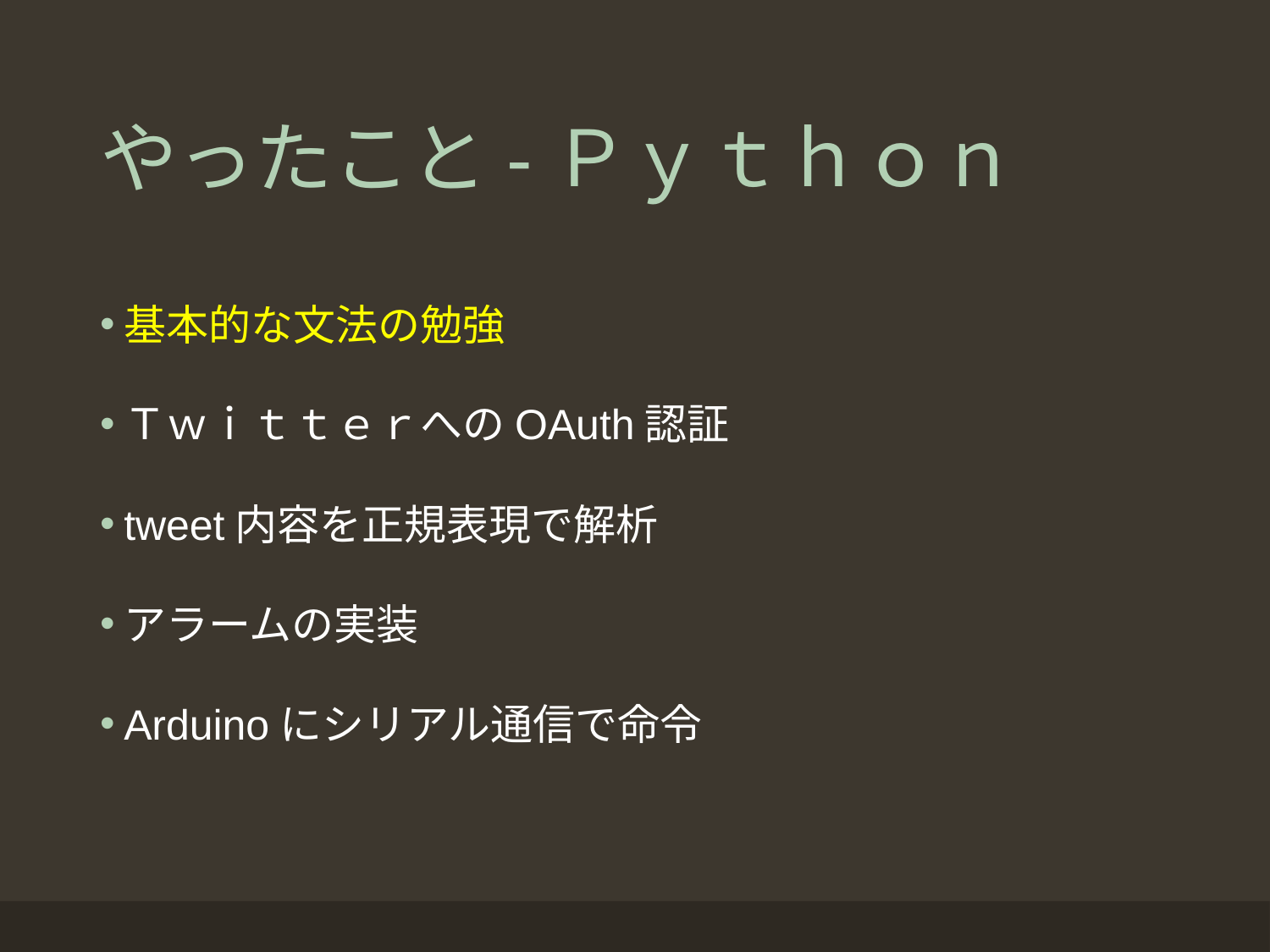

# やったこと-Ｐｙｔｈｏｎ
基本的な文法の勉強
ＴｗｉｔｔｅｒへのOAuth認証
tweet内容を正規表現で解析
アラームの実装
Arduinoにシリアル通信で命令